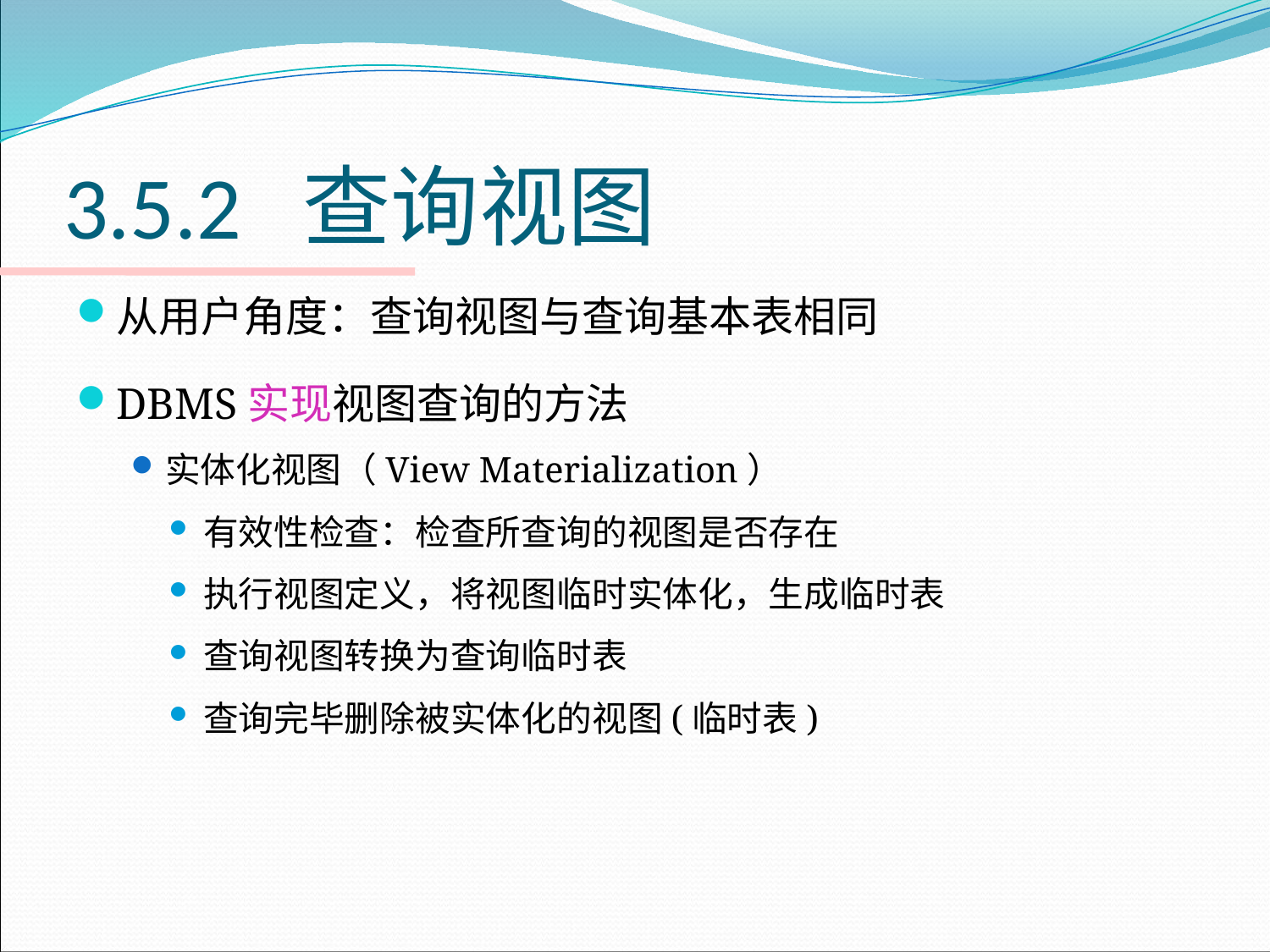

# 3.5.2  查询视图
从用户角度：查询视图与查询基本表相同
DBMS实现视图查询的方法
实体化视图（View Materialization）
有效性检查：检查所查询的视图是否存在
执行视图定义，将视图临时实体化，生成临时表
查询视图转换为查询临时表
查询完毕删除被实体化的视图(临时表)

387